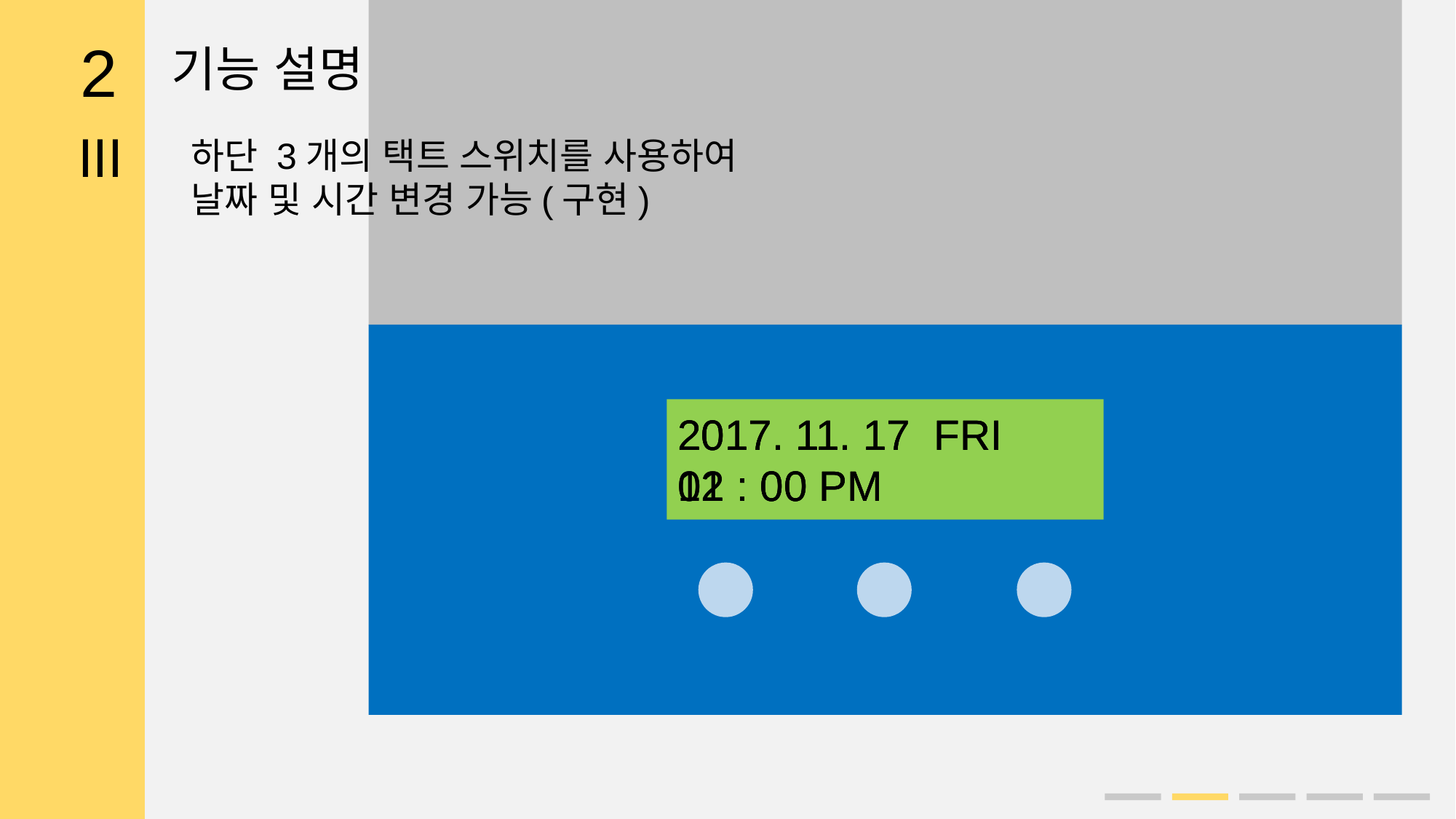

2
기능 설명
III
하단 3개의 택트 스위치를 사용하여
날짜 및 시간 변경 가능(구현)

2017. 11. 17  FRI
12 : 00 PM
2017. 11. 17  FRI
01 : 00 PM
2017. 11. 17  FRI
02 : 00 PM